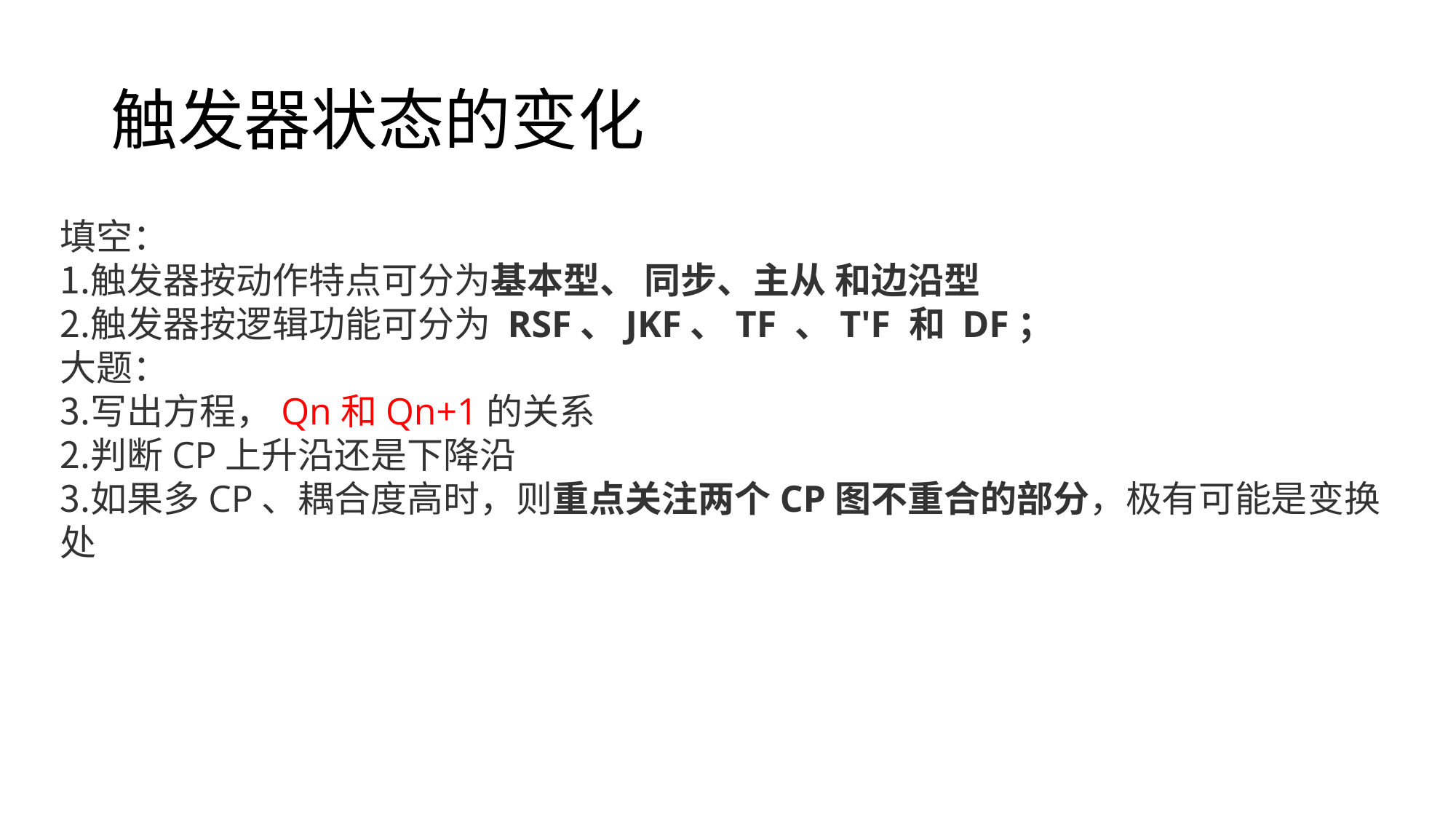

# 触发器状态的变化
填空：
触发器按动作特点可分为基本型、 同步、主从 和边沿型
触发器按逻辑功能可分为 RSF、JKF、TF 、T'F 和 DF；
大题：
写出方程，Qn和Qn+1的关系
判断CP上升沿还是下降沿
如果多CP、耦合度高时，则重点关注两个CP图不重合的部分，极有可能是变换处